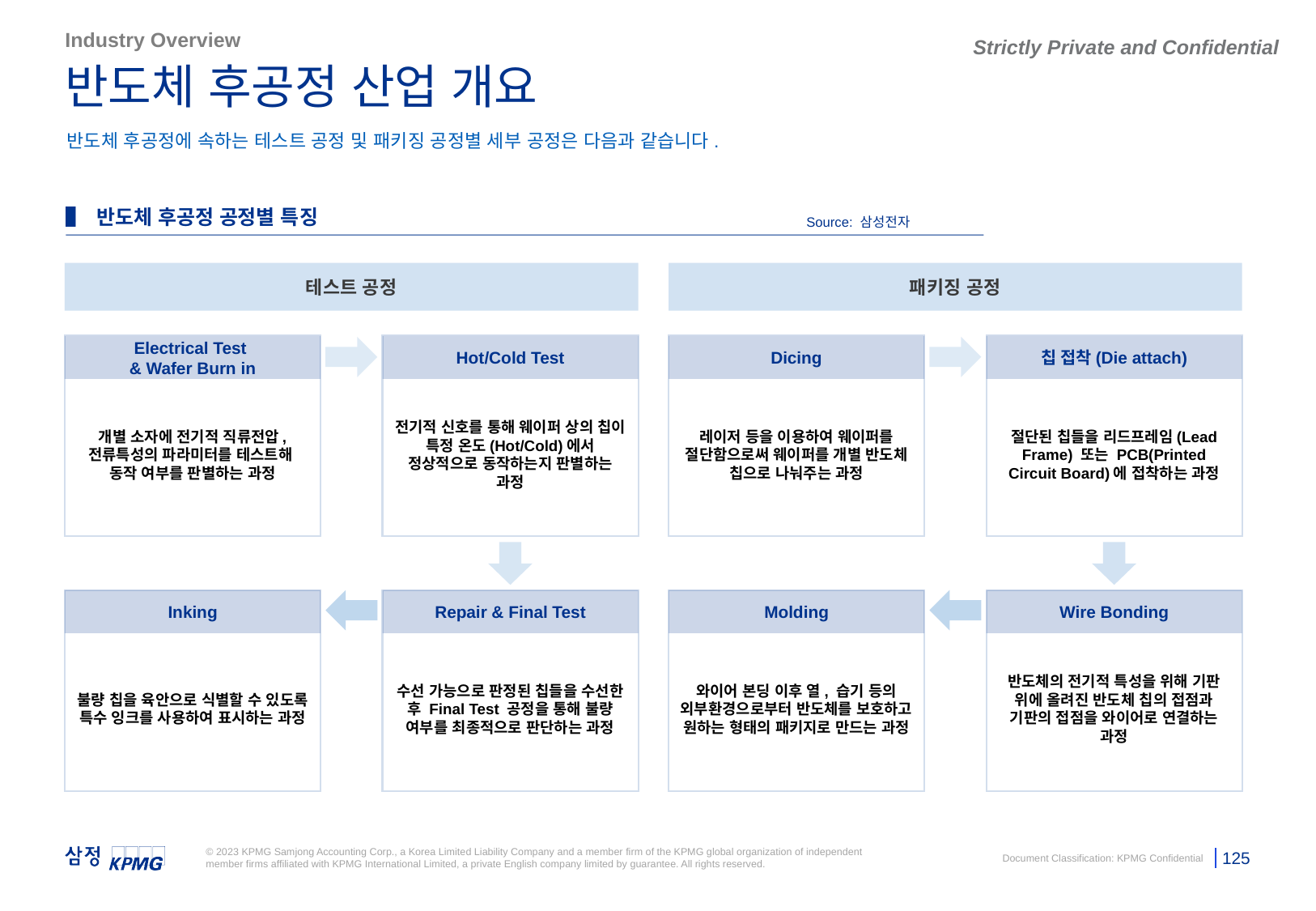

Industry Overview
반도체 후공정 산업 개요
반도체 후공정에 속하는 테스트 공정 및 패키징 공정별 세부 공정은 다음과 같습니다.
▌ 반도체 후공정 공정별 특징

Source: 삼성전자
테스트 공정
패키징 공정

전기적 신호를 통해 웨이퍼 상의 칩이 특정 온도(Hot/Cold)에서 정상적으로 동작하는지 판별하는 과정

개별 소자에 전기적 직류전압, 전류특성의 파라미터를 테스트해
동작 여부를 판별하는 과정

레이저 등을 이용하여 웨이퍼를 절단함으로써 웨이퍼를 개별 반도체 칩으로 나눠주는 과정

절단된 칩들을 리드프레임(Lead Frame) 또는 PCB(Printed Circuit Board)에 접착하는 과정
Electrical Test
& Wafer Burn in
Hot/Cold Test
칩 접착(Die attach)
Dicing

Inking

불량 칩을 육안으로 식별할 수 있도록 특수 잉크를 사용하여 표시하는 과정

수선 가능으로 판정된 칩들을 수선한 후 Final Test 공정을 통해 불량 여부를 최종적으로 판단하는 과정
Repair & Final Test

와이어 본딩 이후 열, 습기 등의 외부환경으로부터 반도체를 보호하고 원하는 형태의 패키지로 만드는 과정

반도체의 전기적 특성을 위해 기판 위에 올려진 반도체 칩의 접점과 기판의 접점을 와이어로 연결하는 과정
Wire Bonding
Molding